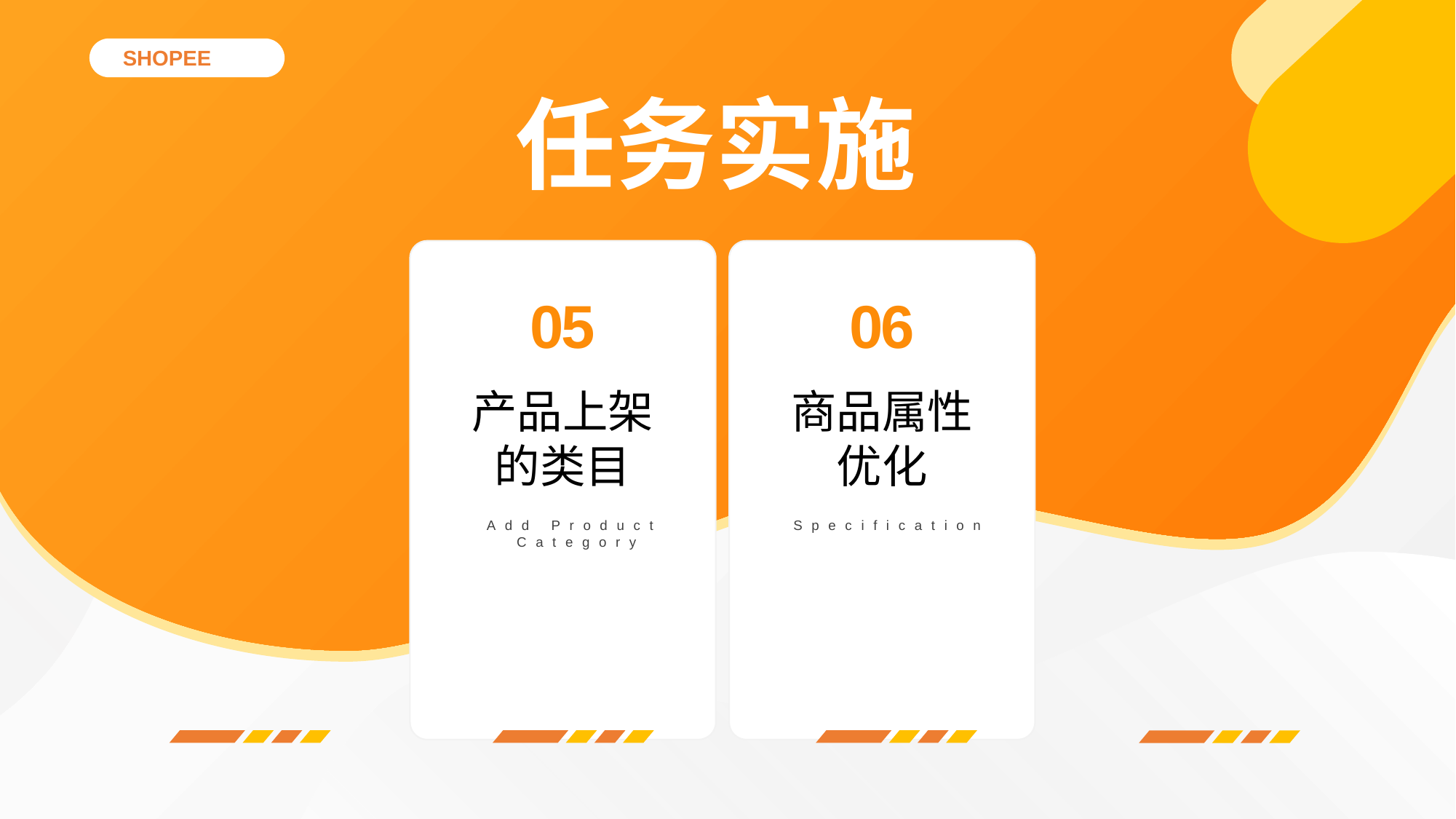

SHOPEE
任务实施

05
06
产品上架的类目
商品属性优化
Add Product
 Category
Specification